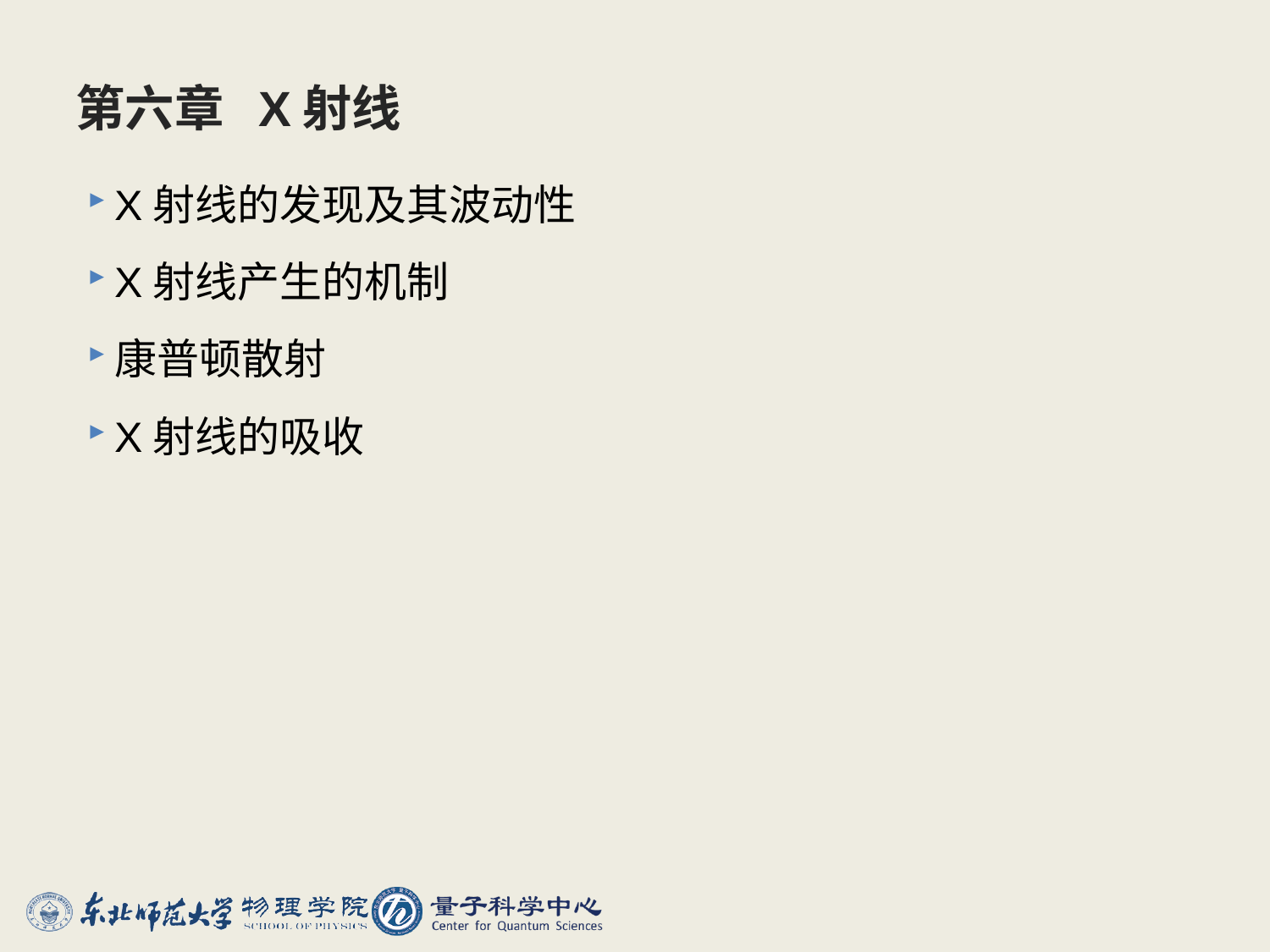

# 第六章  X射线
X射线的发现及其波动性
X射线产生的机制
康普顿散射
X射线的吸收